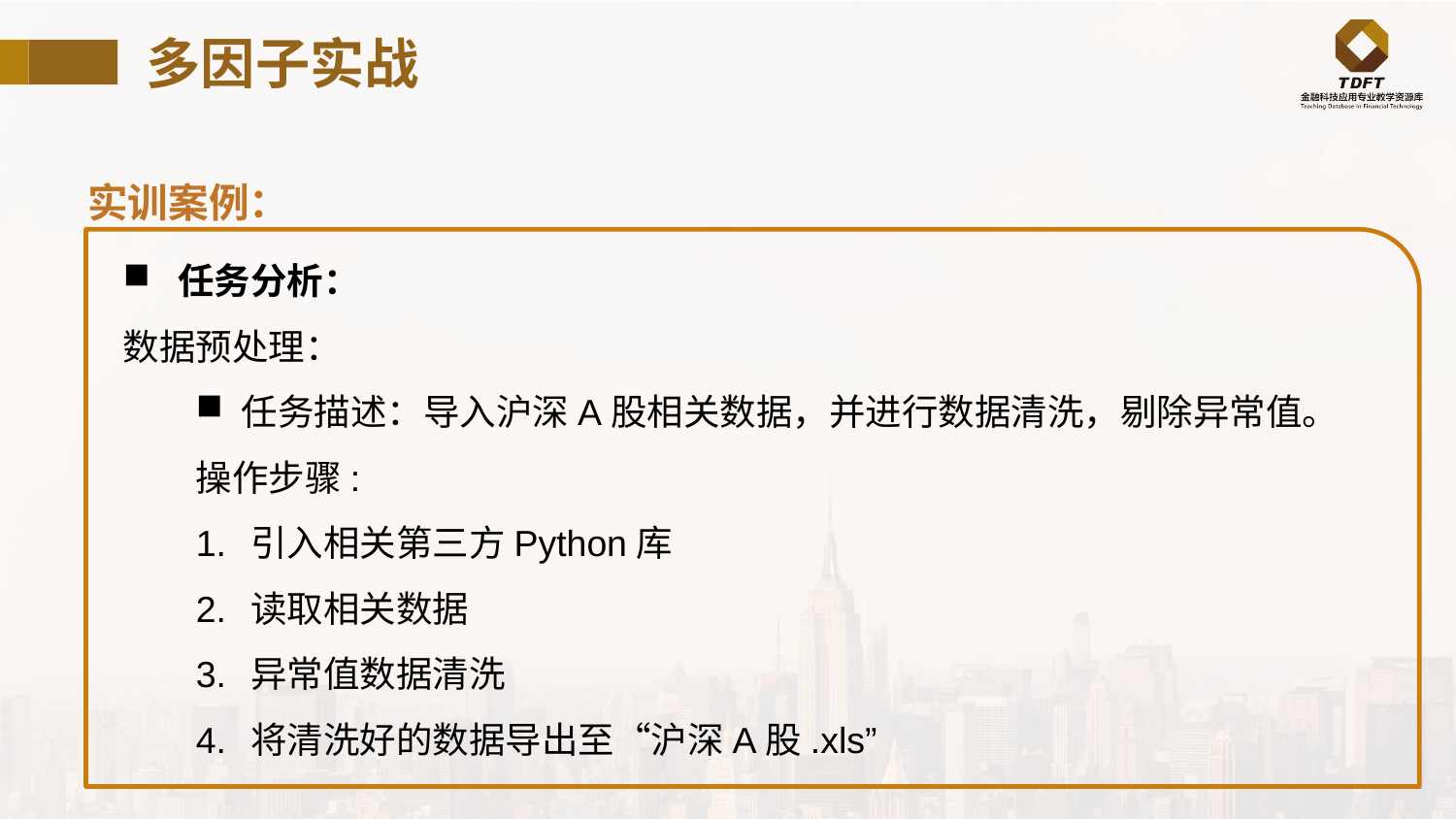

# 多因子实战

实训案例：
任务分析：
数据预处理：
任务描述：导入沪深A股相关数据，并进行数据清洗，剔除异常值。
操作步骤:
引入相关第三方Python库
读取相关数据
异常值数据清洗
将清洗好的数据导出至“沪深A股.xls”